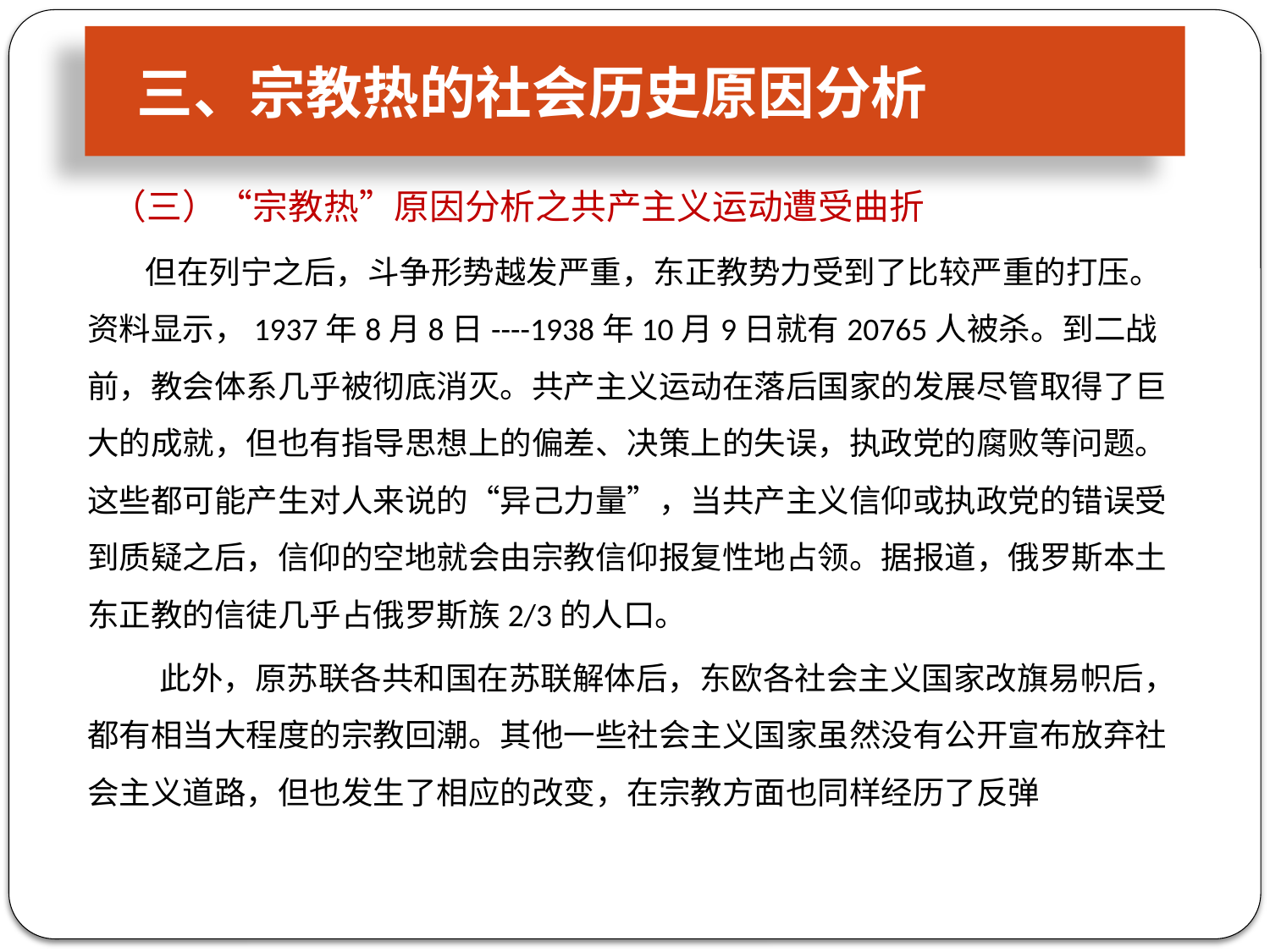

三、宗教热的社会历史原因分析
  （三）“宗教热”原因分析之共产主义运动遭受曲折
       但在列宁之后，斗争形势越发严重，东正教势力受到了比较严重的打压。资料显示，1937年8月8日----1938年10月9日就有20765人被杀。到二战前，教会体系几乎被彻底消灭。共产主义运动在落后国家的发展尽管取得了巨大的成就，但也有指导思想上的偏差、决策上的失误，执政党的腐败等问题。这些都可能产生对人来说的“异己力量”，当共产主义信仰或执政党的错误受到质疑之后，信仰的空地就会由宗教信仰报复性地占领。据报道，俄罗斯本土东正教的信徒几乎占俄罗斯族2/3的人口。
         此外，原苏联各共和国在苏联解体后，东欧各社会主义国家改旗易帜后，都有相当大程度的宗教回潮。其他一些社会主义国家虽然没有公开宣布放弃社会主义道路，但也发生了相应的改变，在宗教方面也同样经历了反弹